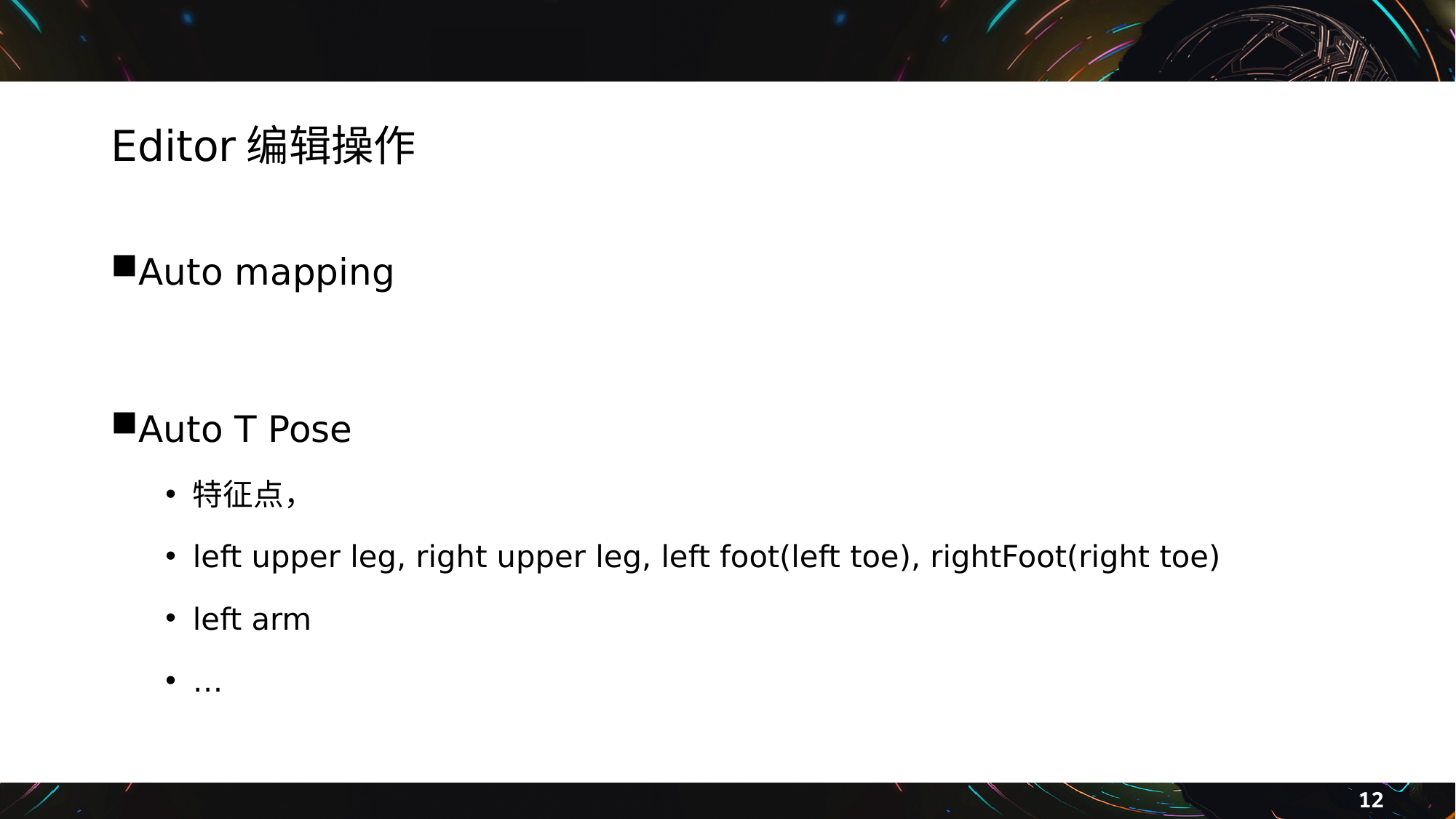

# Editor编辑操作
Auto mapping

Auto T Pose
特征点，
left upper leg, right upper leg, left foot(left toe), rightFoot(right toe)
left arm
…
12